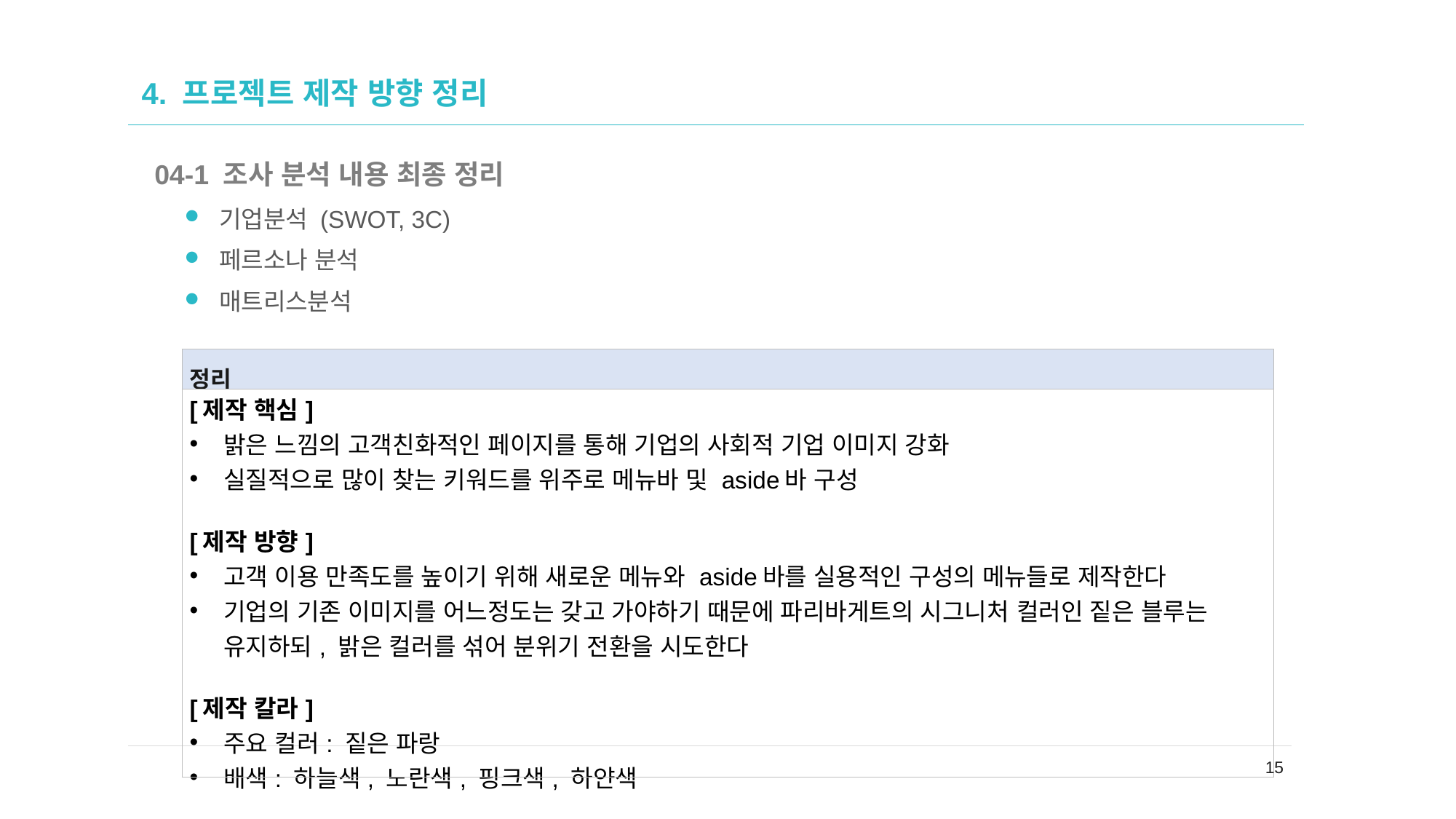

02
# 4. 프로젝트 제작 방향 정리
04-1 조사 분석 내용 최종 정리
기업분석 (SWOT, 3C)
페르소나 분석
매트리스분석
| 정리 |
| --- |
| [제작 핵심] 밝은 느낌의 고객친화적인 페이지를 통해 기업의 사회적 기업 이미지 강화 실질적으로 많이 찾는 키워드를 위주로 메뉴바 및 aside바 구성 [제작 방향] 고객 이용 만족도를 높이기 위해 새로운 메뉴와 aside바를 실용적인 구성의 메뉴들로 제작한다 기업의 기존 이미지를 어느정도는 갖고 가야하기 때문에 파리바게트의 시그니처 컬러인 짙은 블루는 유지하되, 밝은 컬러를 섞어 분위기 전환을 시도한다 [제작 칼라] 주요 컬러: 짙은 파랑 배색: 하늘색, 노란색, 핑크색, 하얀색 |
15